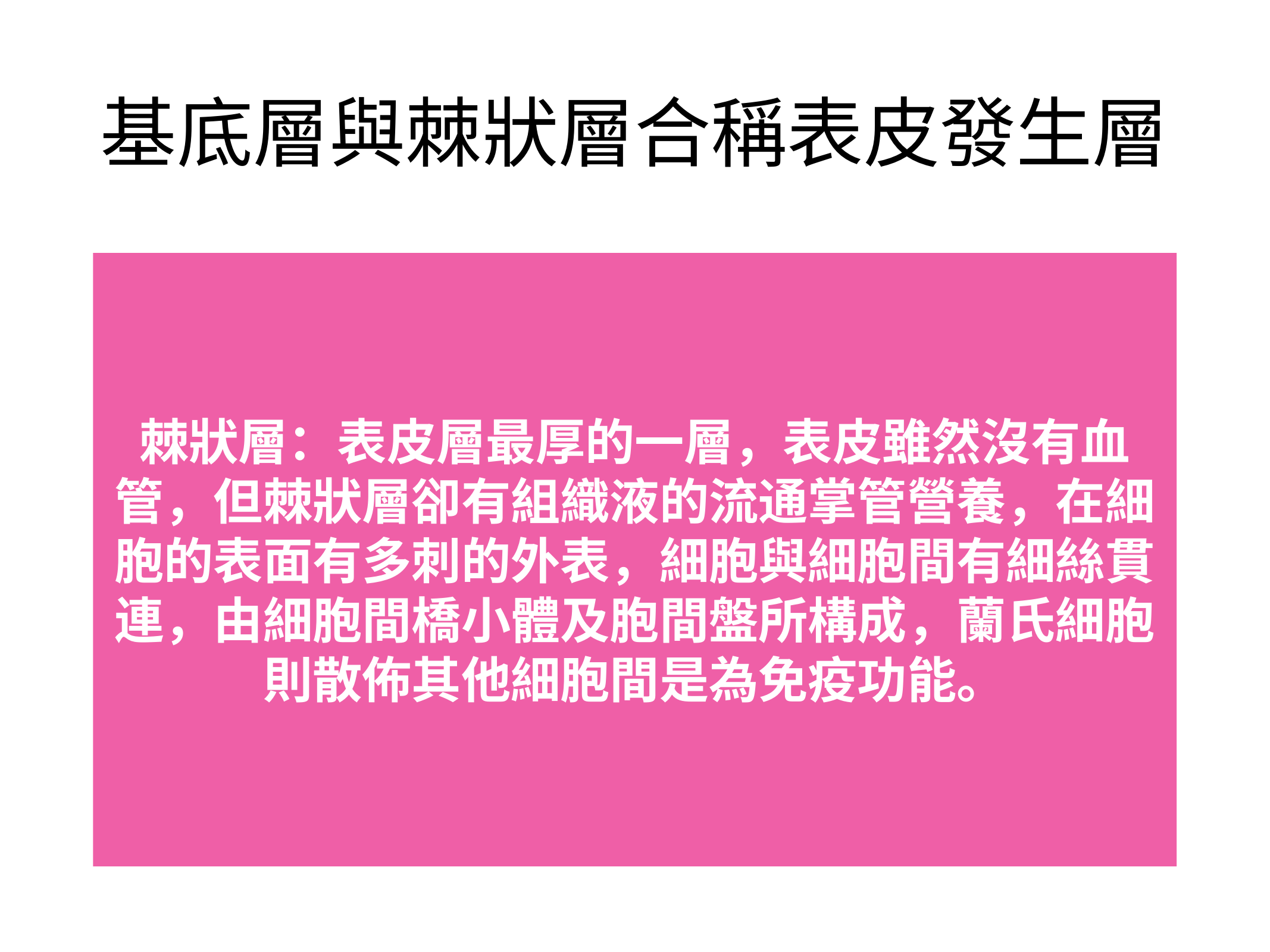

# 基底層與棘狀層合稱表皮發生層
棘狀層：表皮層最厚的一層，表皮雖然沒有血管，但棘狀層卻有組織液的流通掌管營養，在細胞的表面有多刺的外表，細胞與細胞間有細絲貫連，由細胞間橋小體及胞間盤所構成，蘭氏細胞則散佈其他細胞間是為免疫功能。